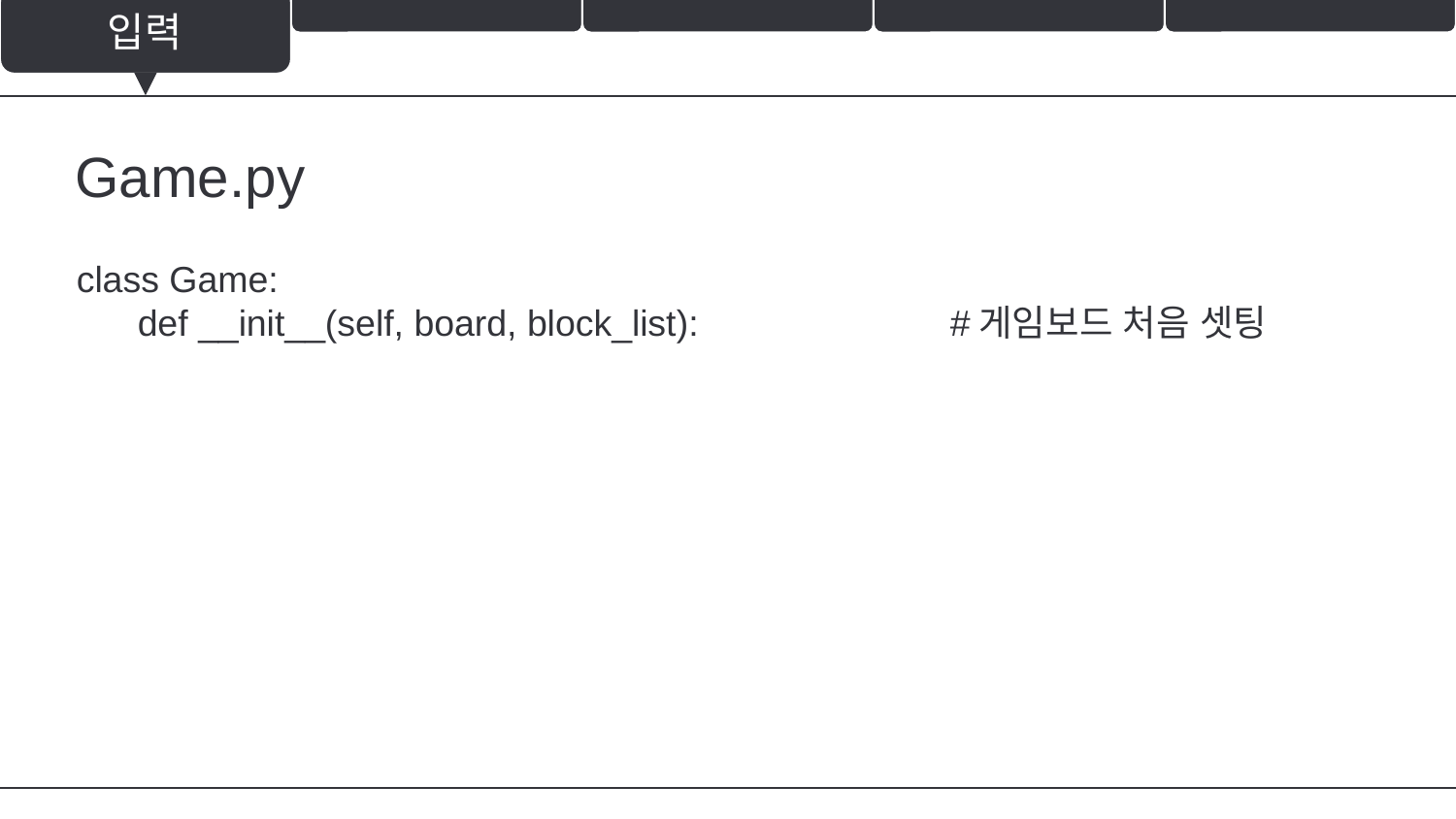

입력
Game.py

class Game:
      def __init__(self, board, block_list): 		#게임보드 처음 셋팅